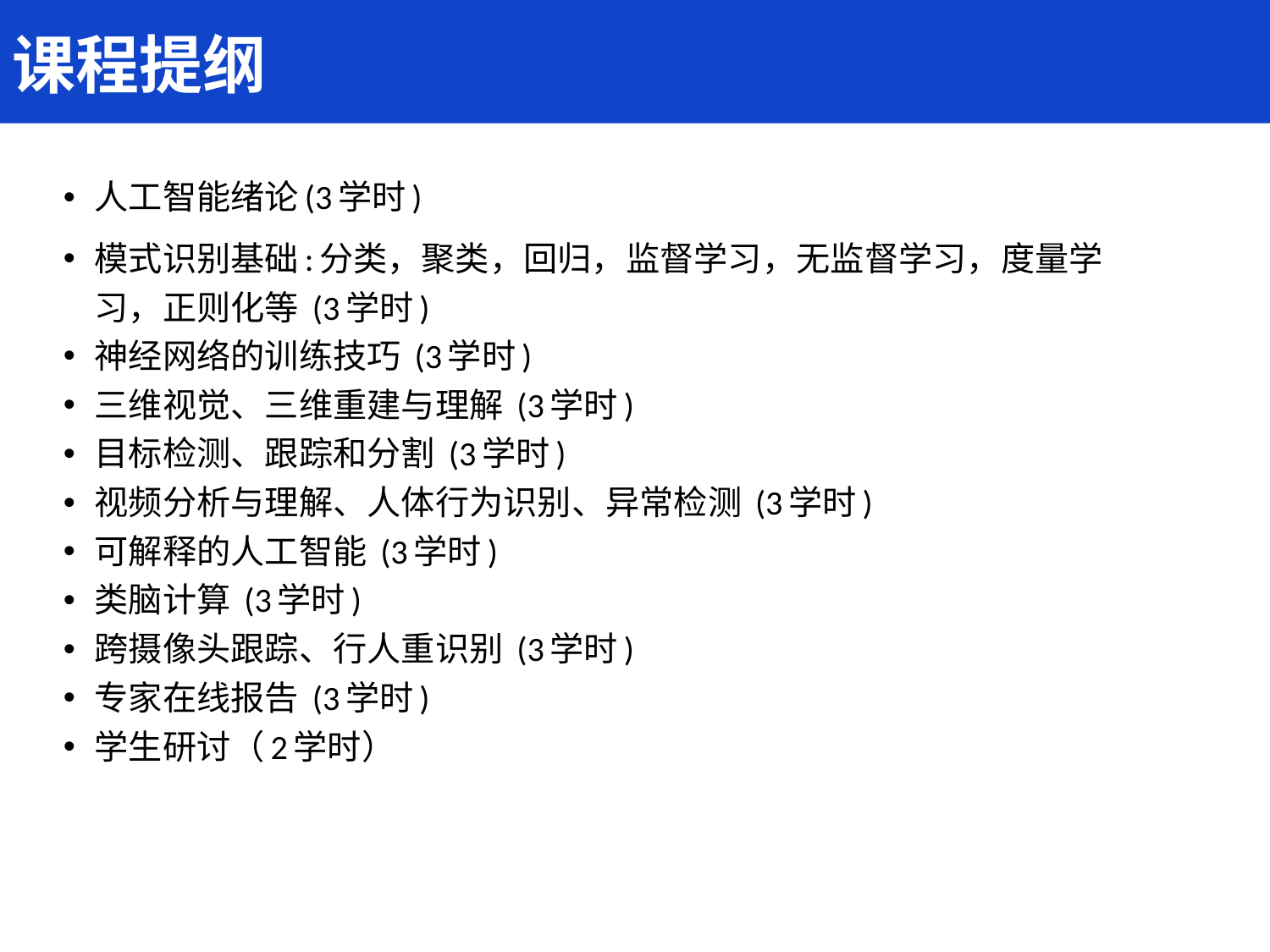

课程提纲
人工智能绪论(3学时)
模式识别基础:分类，聚类，回归，监督学习，无监督学习，度量学习，正则化等 (3学时)
神经网络的训练技巧 (3学时)
三维视觉、三维重建与理解 (3学时)
目标检测、跟踪和分割 (3学时)
视频分析与理解、人体行为识别、异常检测 (3学时)
可解释的人工智能 (3学时)
类脑计算 (3学时)
跨摄像头跟踪、行人重识别 (3学时)
专家在线报告 (3学时)
学生研讨（2学时）